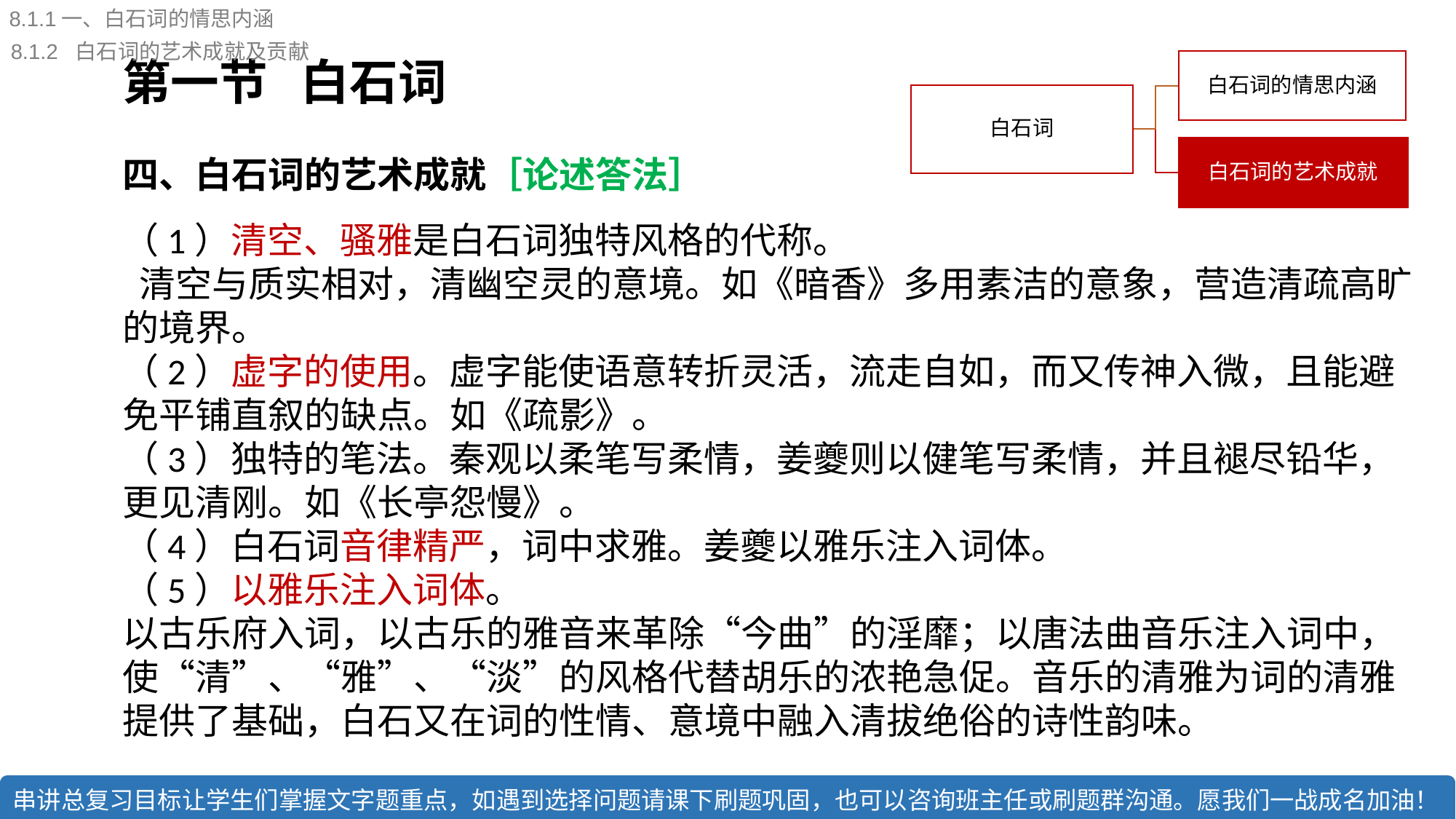

8.1.1一、白石词的情思内涵

白石词
白石词的情思内涵
白石词的艺术成就
8.1.2  白石词的艺术成就及贡献
第一节   白石词
四、白石词的艺术成就［论述答法］
（1）清空、骚雅是白石词独特风格的代称。
 清空与质实相对，清幽空灵的意境。如《暗香》多用素洁的意象，营造清疏高旷的境界。
（2）虚字的使用。虚字能使语意转折灵活，流走自如，而又传神入微，且能避免平铺直叙的缺点。如《疏影》。
（3）独特的笔法。秦观以柔笔写柔情，姜夔则以健笔写柔情，并且褪尽铅华，更见清刚。如《长亭怨慢》。
（4）白石词音律精严，词中求雅。姜夔以雅乐注入词体。 
（5）以雅乐注入词体。
以古乐府入词，以古乐的雅音来革除“今曲”的淫靡；以唐法曲音乐注入词中，使“清”、“雅”、“淡”的风格代替胡乐的浓艳急促。音乐的清雅为词的清雅提供了基础，白石又在词的性情、意境中融入清拔绝俗的诗性韵味。